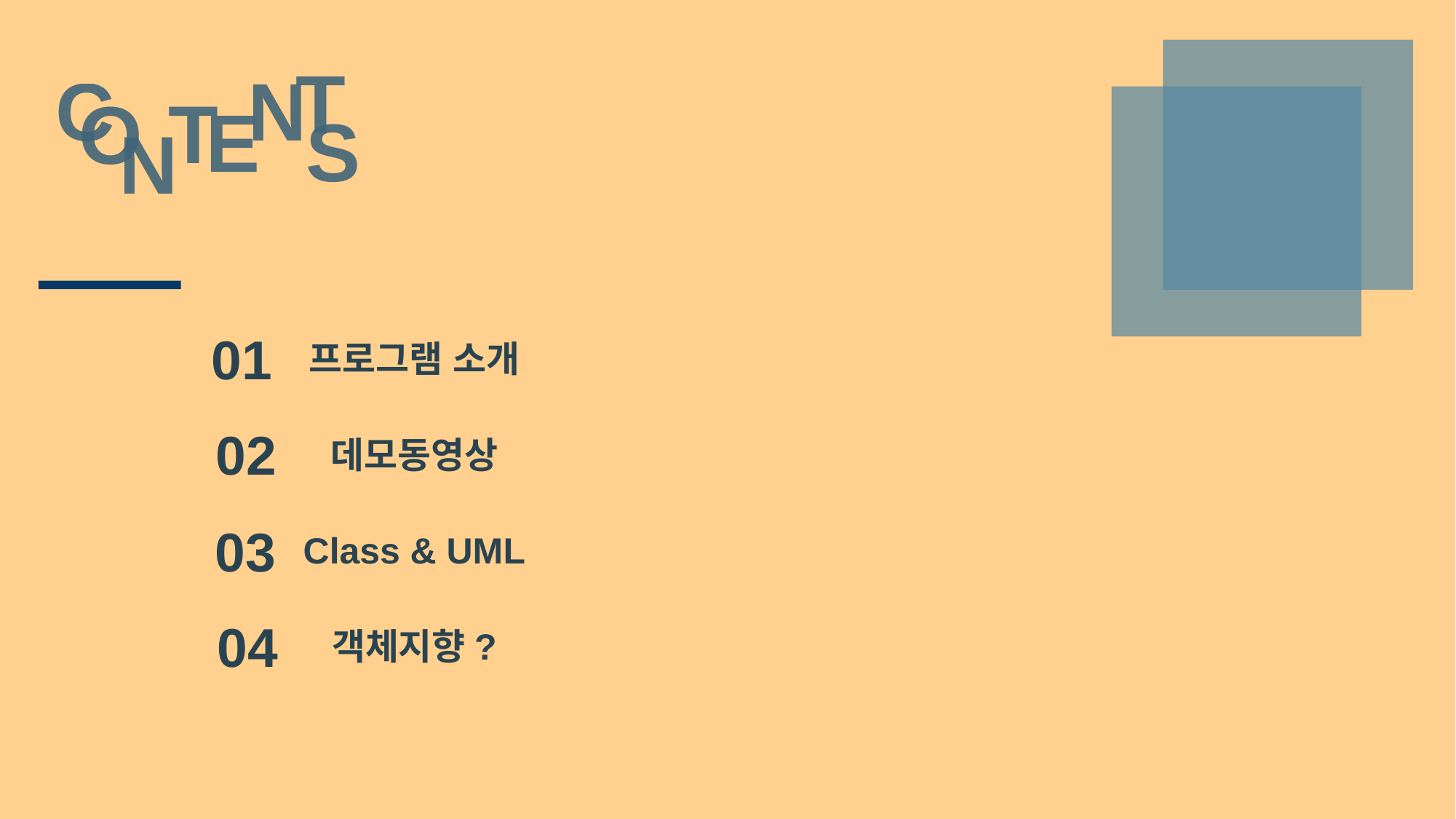

T
C
N
T
O
E
S
N

01
프로그램 소개
02
데모동영상
03
Class & UML
04
객체지향?